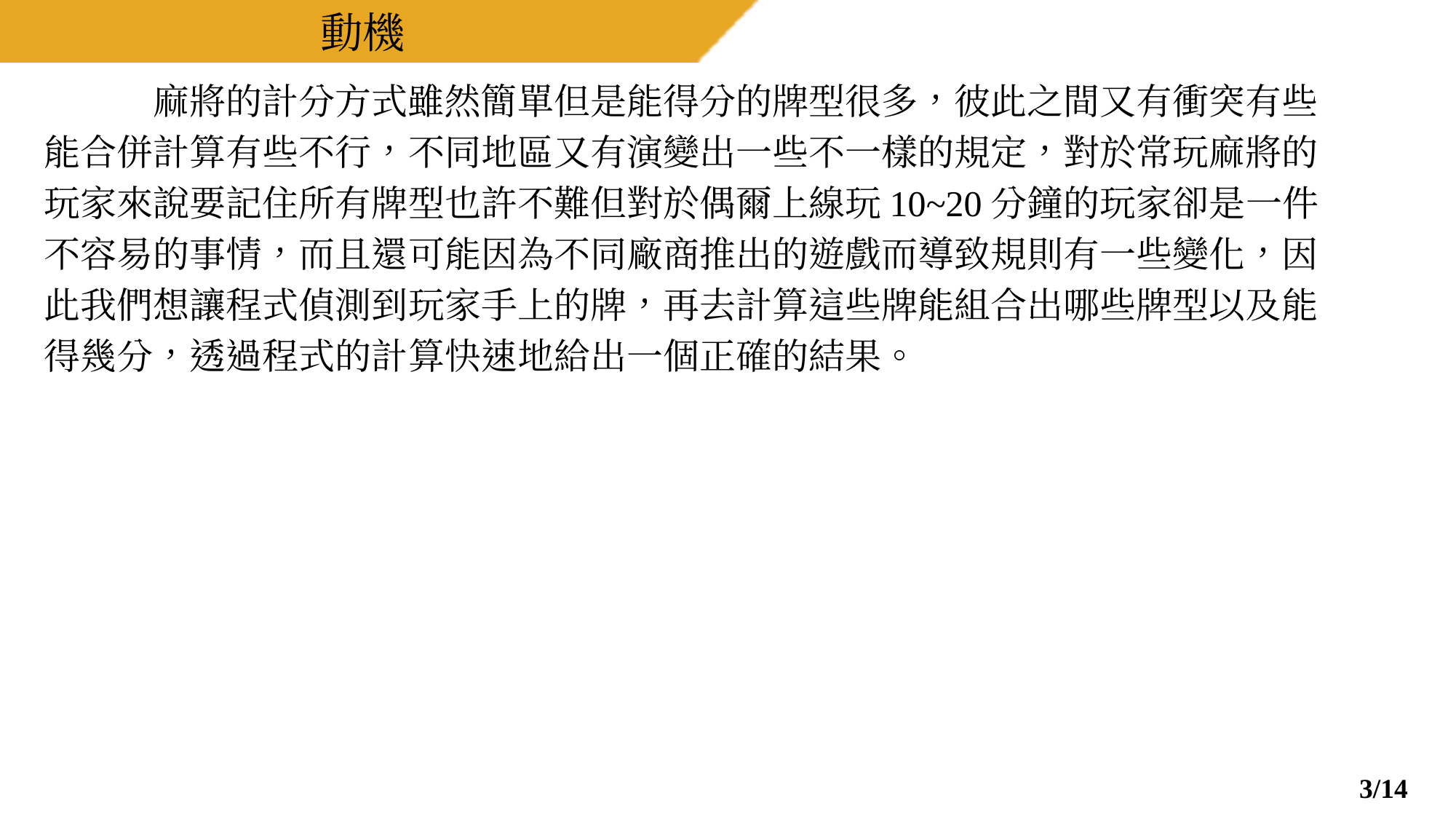

# 動機
	麻將的計分方式雖然簡單但是能得分的牌型很多，彼此之間又有衝突有些
能合併計算有些不行，不同地區又有演變出一些不一樣的規定，對於常玩麻將的
玩家來說要記住所有牌型也許不難但對於偶爾上線玩10~20分鐘的玩家卻是一件
不容易的事情，而且還可能因為不同廠商推出的遊戲而導致規則有一些變化，因
此我們想讓程式偵測到玩家手上的牌，再去計算這些牌能組合出哪些牌型以及能
得幾分，透過程式的計算快速地給出一個正確的結果。
3/14